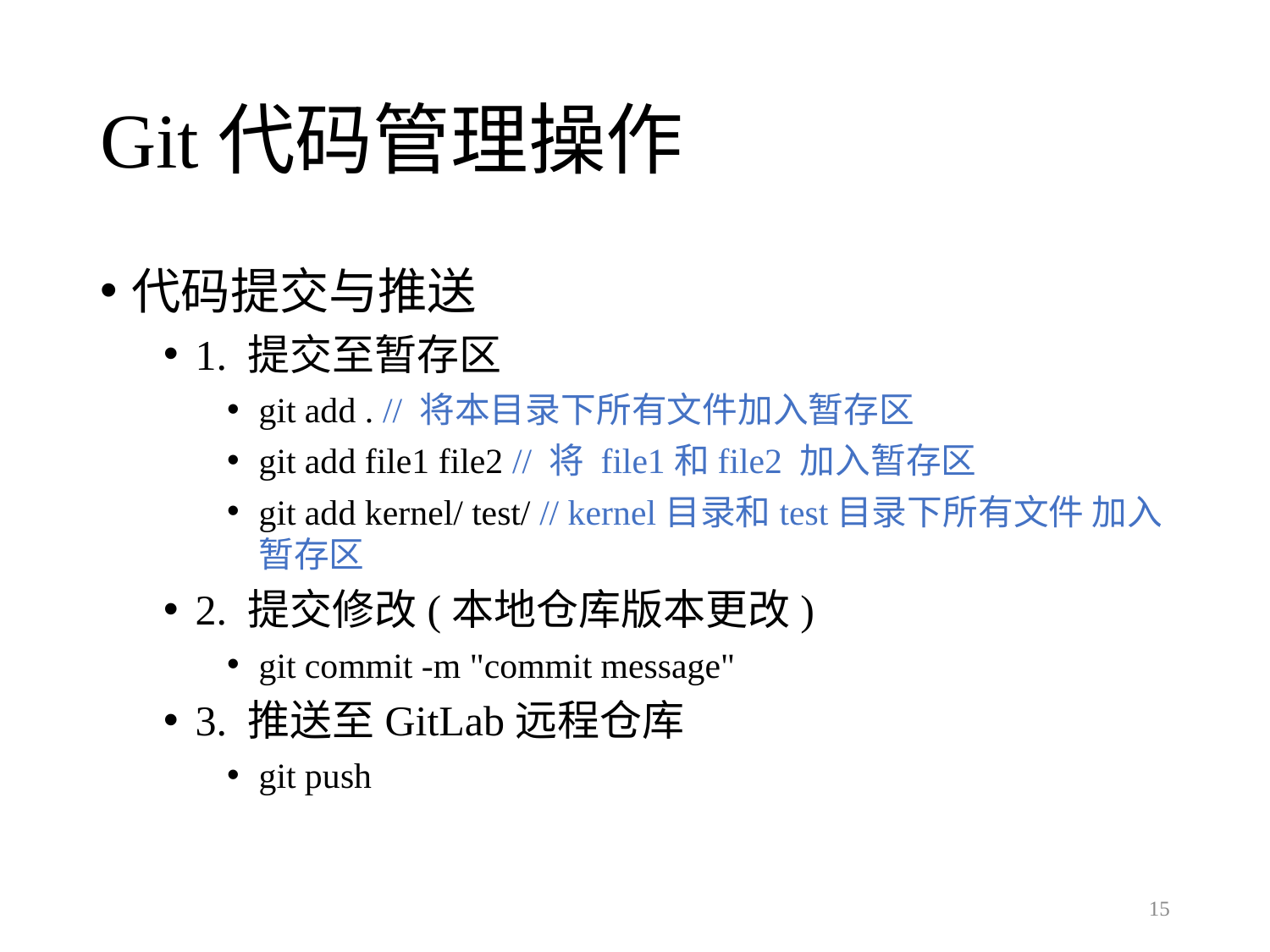

# Git代码管理操作
代码提交与推送
1. 提交至暂存区
git add . // 将本目录下所有文件加入暂存区
git add file1 file2 // 将 file1和file2 加入暂存区
git add kernel/ test/ // kernel目录和test目录下所有文件 加入暂存区
2. 提交修改(本地仓库版本更改)
git commit -m "commit message"
3. 推送至GitLab远程仓库
git push

15